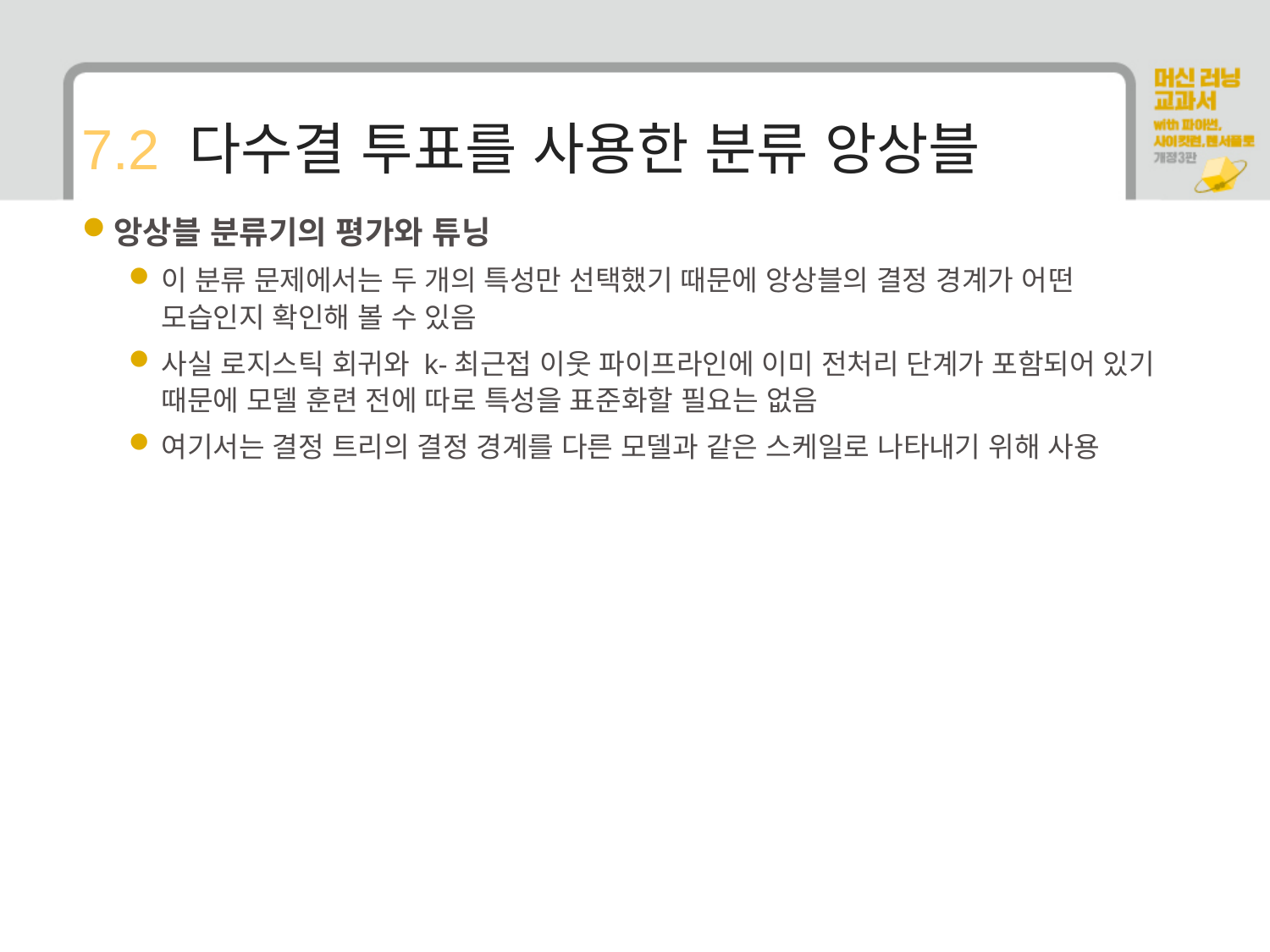

# 7.2 다수결 투표를 사용한 분류 앙상블
앙상블 분류기의 평가와 튜닝
이 분류 문제에서는 두 개의 특성만 선택했기 때문에 앙상블의 결정 경계가 어떤 모습인지 확인해 볼 수 있음
사실 로지스틱 회귀와 k-최근접 이웃 파이프라인에 이미 전처리 단계가 포함되어 있기 때문에 모델 훈련 전에 따로 특성을 표준화할 필요는 없음
여기서는 결정 트리의 결정 경계를 다른 모델과 같은 스케일로 나타내기 위해 사용